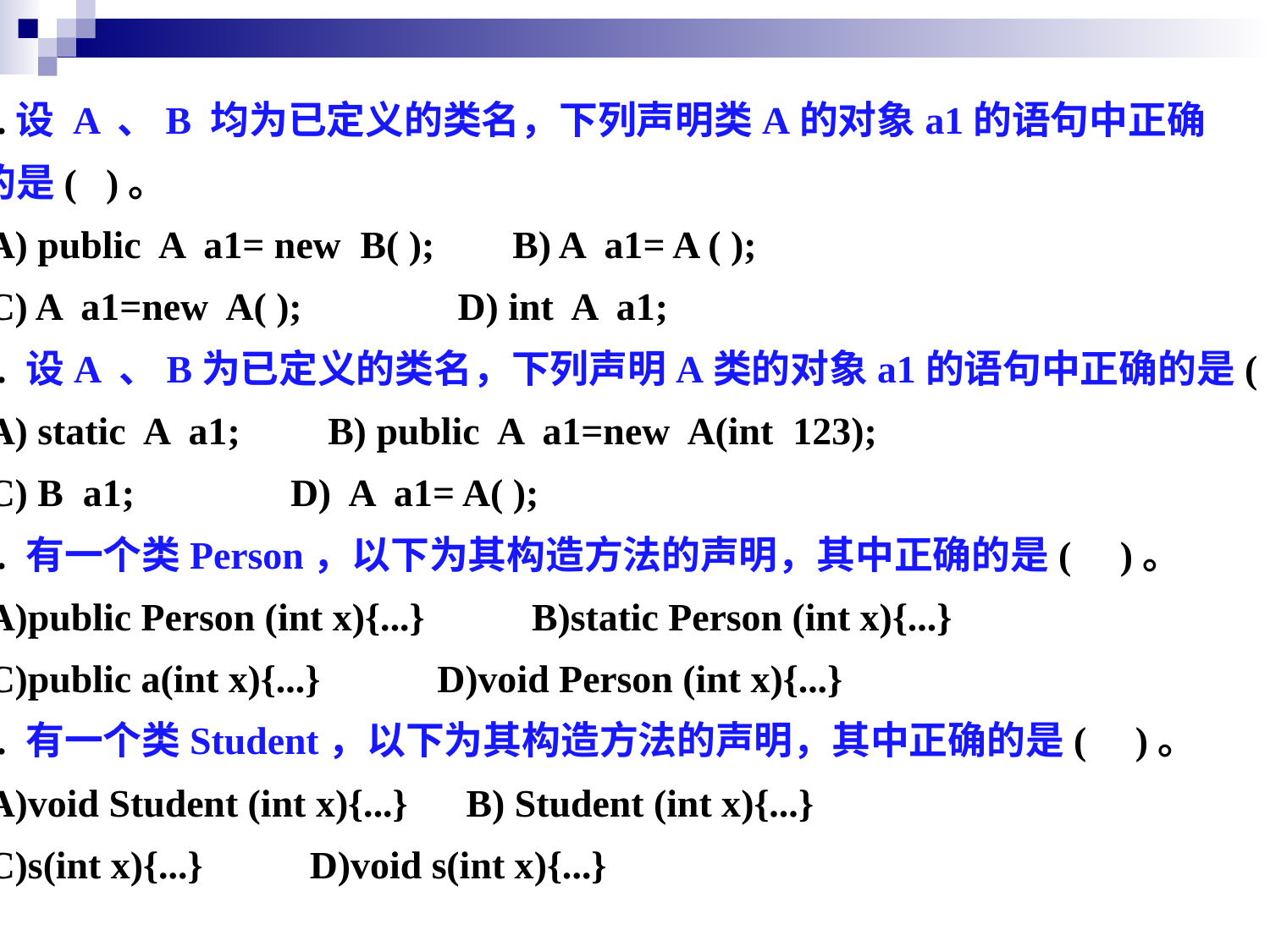

5.设 A 、B 均为已定义的类名，下列声明类A的对象a1的语句中正确
的是(   )。
 A) public  A  a1= new  B( );        B) A  a1= A ( );
 C) A  a1=new  A( );                D) int  A  a1;
6. 设A 、B为已定义的类名，下列声明A类的对象a1的语句中正确的是(   )。
 A) static  A  a1;         B) public  A  a1=new  A(int  123);
 C) B  a1;                D)  A  a1= A( );
7. 有一个类Person，以下为其构造方法的声明，其中正确的是(     )。
 A)public Person (int x){...}           B)static Person (int x){...}
 C)public a(int x){...}            D)void Person (int x){...}
8. 有一个类Student，以下为其构造方法的声明，其中正确的是(     )。
 A)void Student (int x){...}      B) Student (int x){...}
 C)s(int x){...}           D)void s(int x){...}